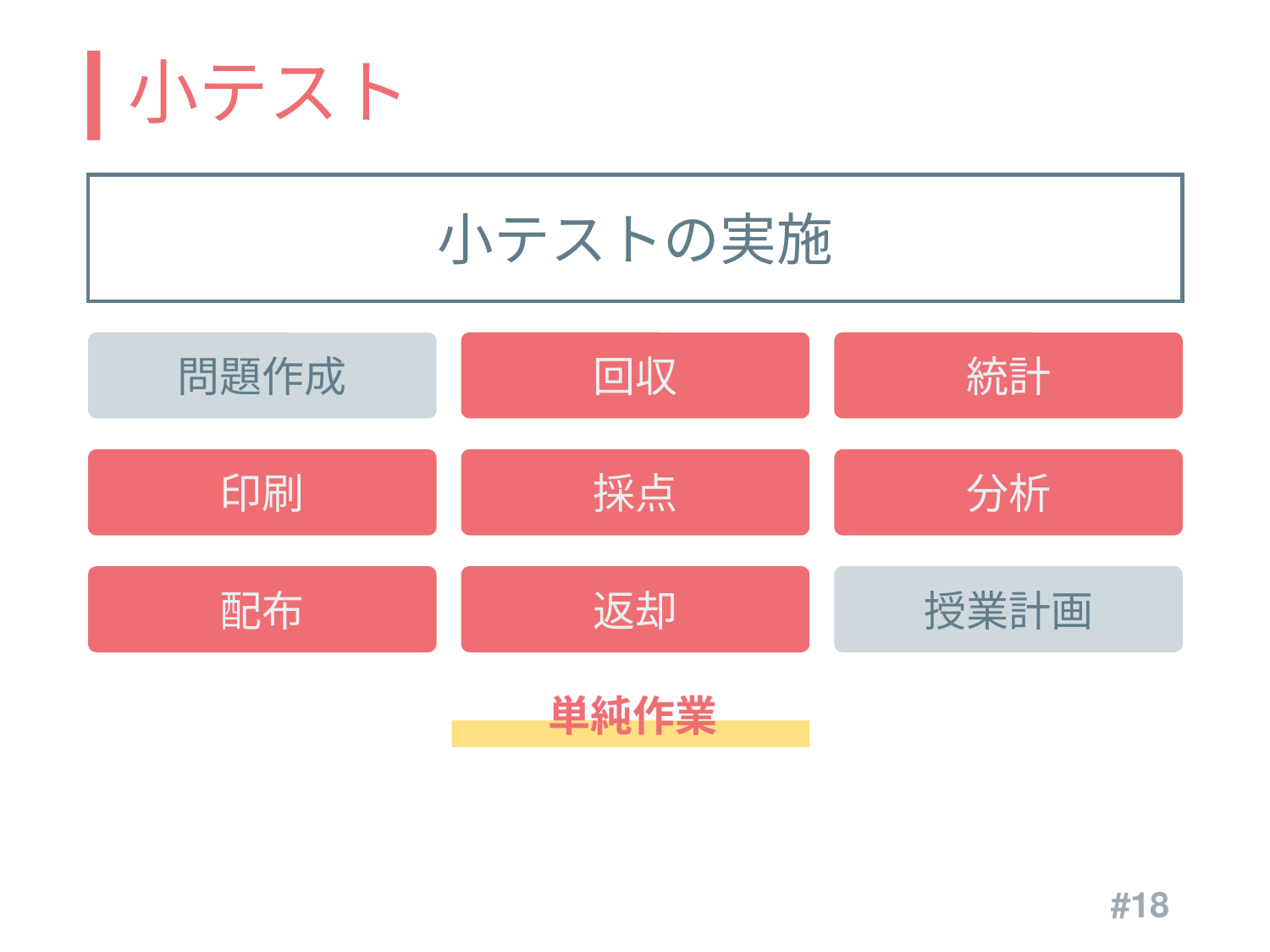

# 小テスト
小テストの実施
回収
統計
問題作成
分析
採点
印刷
授業計画
返却
配布
単純作業

#18